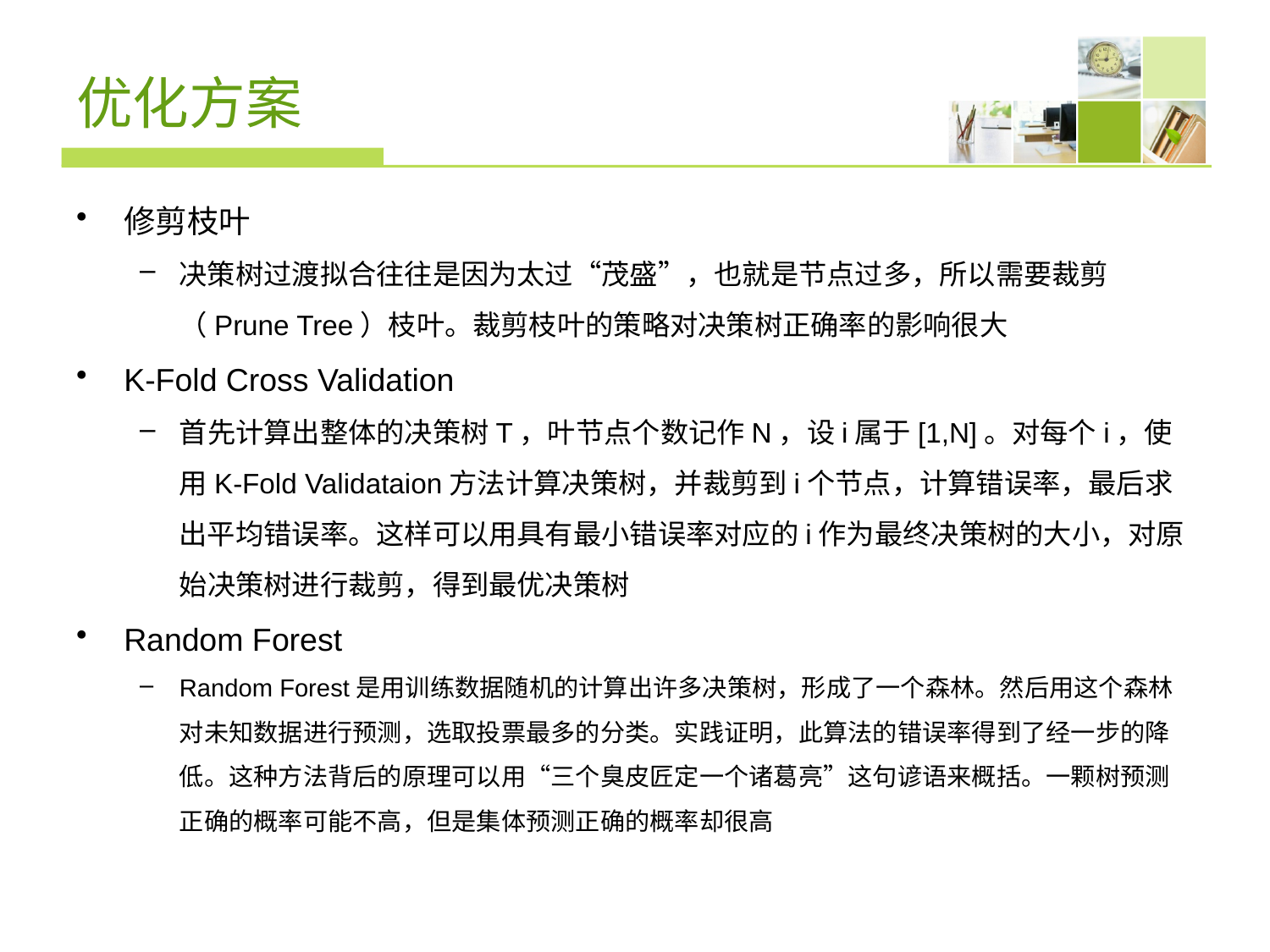

# 优化方案
修剪枝叶
决策树过渡拟合往往是因为太过“茂盛”，也就是节点过多，所以需要裁剪（Prune Tree）枝叶。裁剪枝叶的策略对决策树正确率的影响很大
K-Fold Cross Validation
首先计算出整体的决策树T，叶节点个数记作N，设i属于[1,N]。对每个i，使用K-Fold Validataion方法计算决策树，并裁剪到i个节点，计算错误率，最后求出平均错误率。这样可以用具有最小错误率对应的i作为最终决策树的大小，对原始决策树进行裁剪，得到最优决策树
Random Forest
Random Forest是用训练数据随机的计算出许多决策树，形成了一个森林。然后用这个森林对未知数据进行预测，选取投票最多的分类。实践证明，此算法的错误率得到了经一步的降低。这种方法背后的原理可以用“三个臭皮匠定一个诸葛亮”这句谚语来概括。一颗树预测正确的概率可能不高，但是集体预测正确的概率却很高